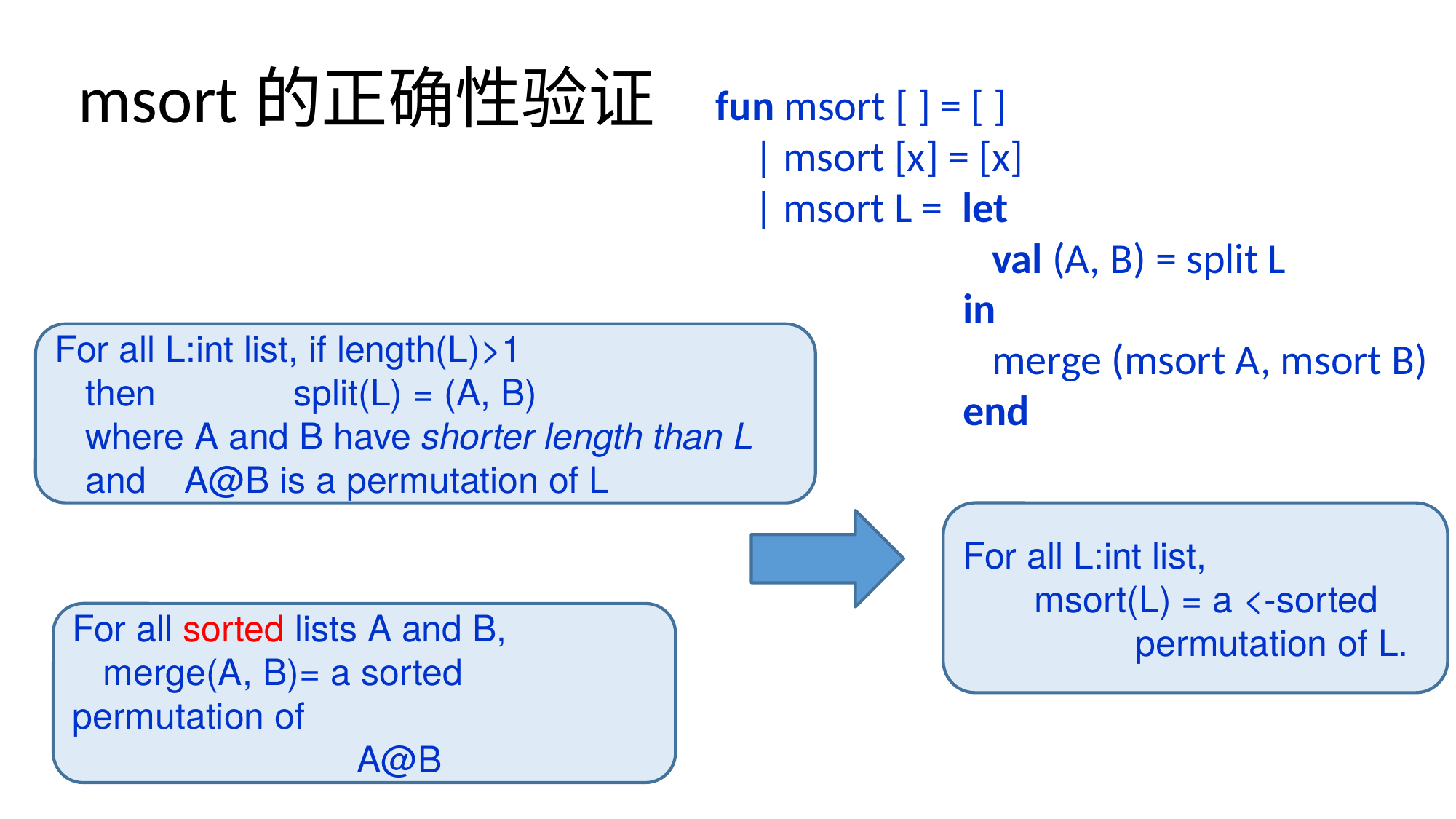

# msort的正确性验证

 fun msort [ ] = [ ]
     | msort [x] = [x]
     | msort L =  let
		       val (A, B) = split L
		    in
             	       merge (msort A, msort B)
		    end
For all L:int list, if length(L)>1
   then 	  split(L) = (A, B)
   where A and B have shorter length than L
   and 	  A@B is a permutation of L
For all L:int list,
       msort(L) = a <-sorted
                 permutation of L.

For all sorted lists A and B,
   merge(A, B)= a sorted permutation of
                            A@B